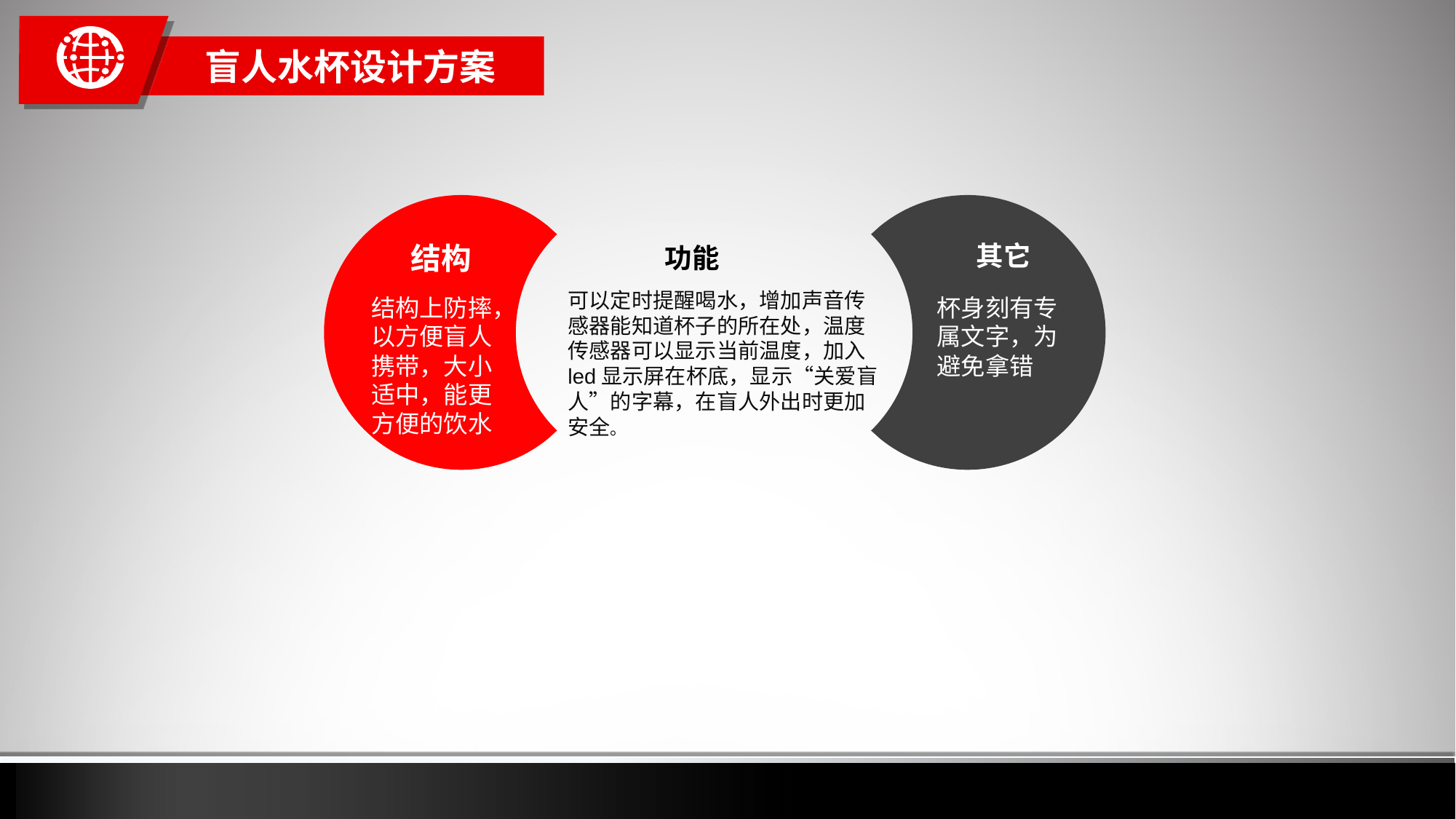

盲人水杯设计方案

   结构
结构上防摔，以方便盲人携带，大小适中，能更方便的饮水

   其它
杯身刻有专属文字，为避免拿错
    功能
可以定时提醒喝水，增加声音传感器能知道杯子的所在处，温度传感器可以显示当前温度，加入led显示屏在杯底，显示“关爱盲人”的字幕，在盲人外出时更加安全。